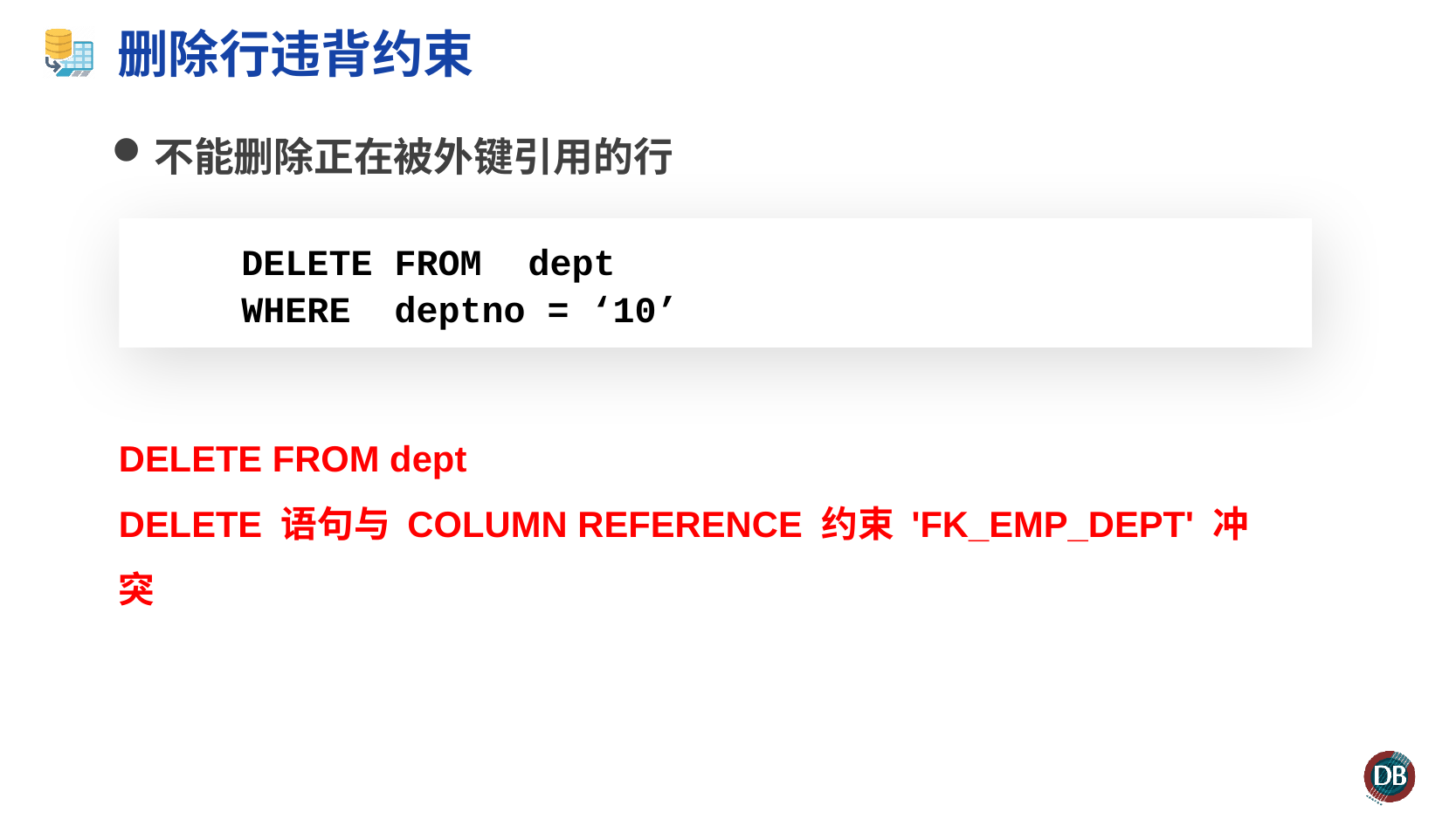

# 删除行违背约束
不能删除正在被外键引用的行
     DELETE FROM	  dept
     WHERE  deptno = ‘10’
DELETE FROM dept
DELETE 语句与 COLUMN REFERENCE 约束 'FK_EMP_DEPT' 冲突